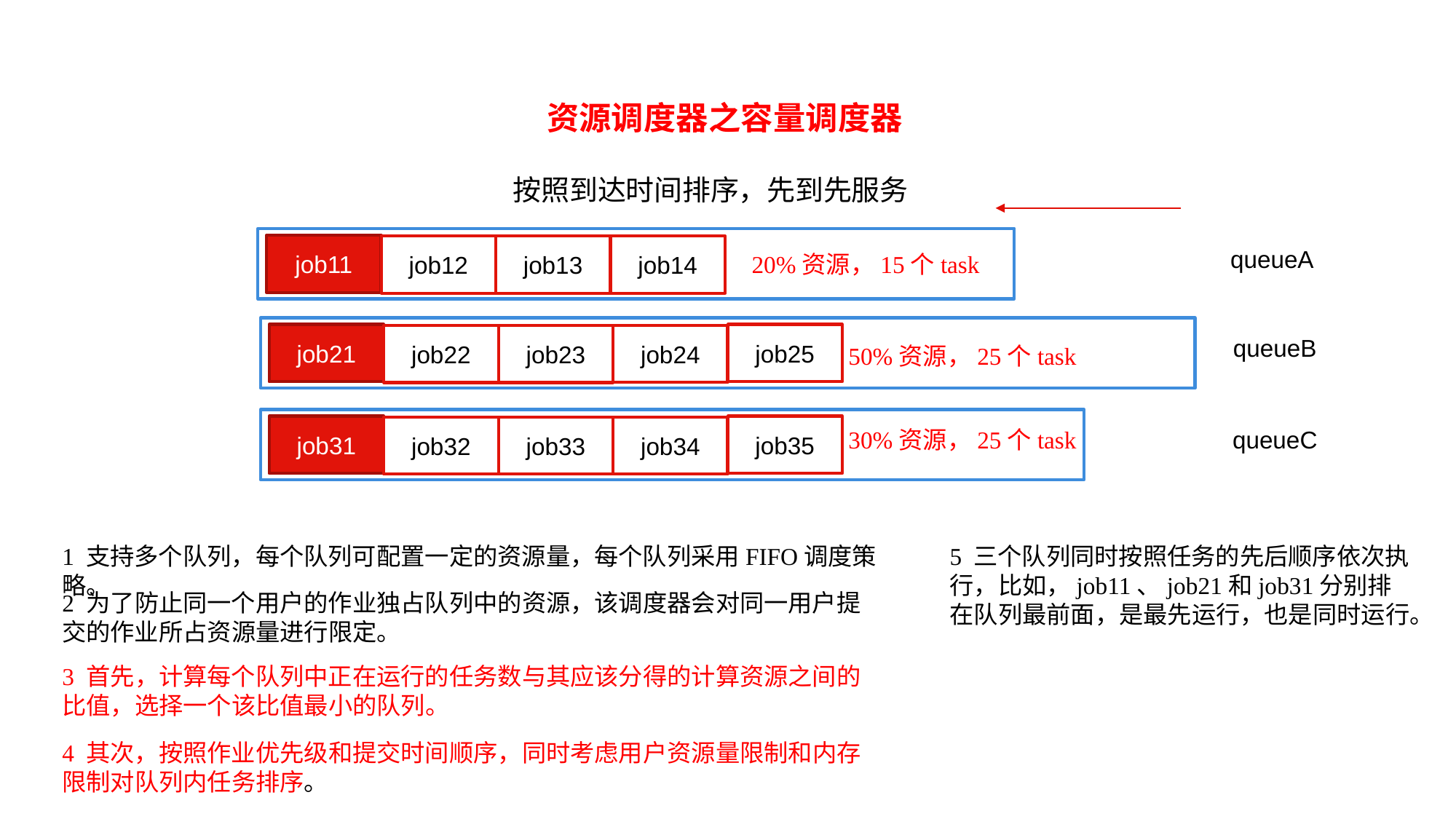

资源调度器之容量调度器
按照到达时间排序，先到先服务

job11
job14
job12
job13
queueA
20%资源，15个task

job21
job25
job24
job22
job23
queueB
50%资源，25个task

job31
job35
job34
job32
job33
30%资源，25个task
queueC
5 三个队列同时按照任务的先后顺序依次执行，比如，job11、job21和job31分别排在队列最前面，是最先运行，也是同时运行。
1 支持多个队列，每个队列可配置一定的资源量，每个队列采用FIFO调度策略。
2 为了防止同一个用户的作业独占队列中的资源，该调度器会对同一用户提交的作业所占资源量进行限定。
3 首先，计算每个队列中正在运行的任务数与其应该分得的计算资源之间的比值，选择一个该比值最小的队列。
4 其次，按照作业优先级和提交时间顺序，同时考虑用户资源量限制和内存限制对队列内任务排序。